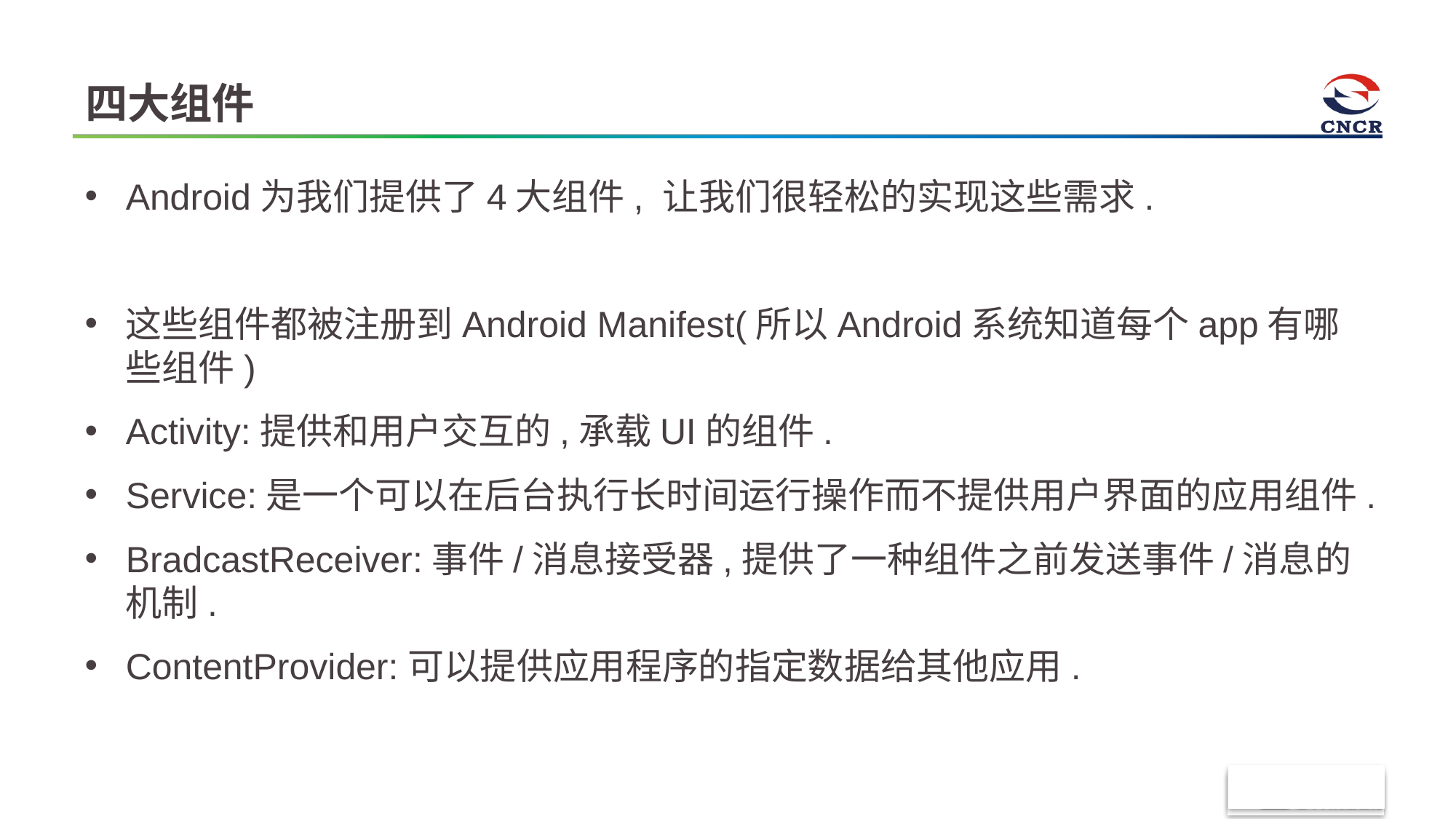

# 四大组件
Android为我们提供了4大组件, 让我们很轻松的实现这些需求.

这些组件都被注册到Android Manifest(所以Android系统知道每个app有哪些组件)
Activity:提供和用户交互的,承载UI的组件.
Service:是一个可以在后台执行长时间运行操作而不提供用户界面的应用组件.
BradcastReceiver:事件/消息接受器,提供了一种组件之前发送事件/消息的机制.
ContentProvider:可以提供应用程序的指定数据给其他应用.